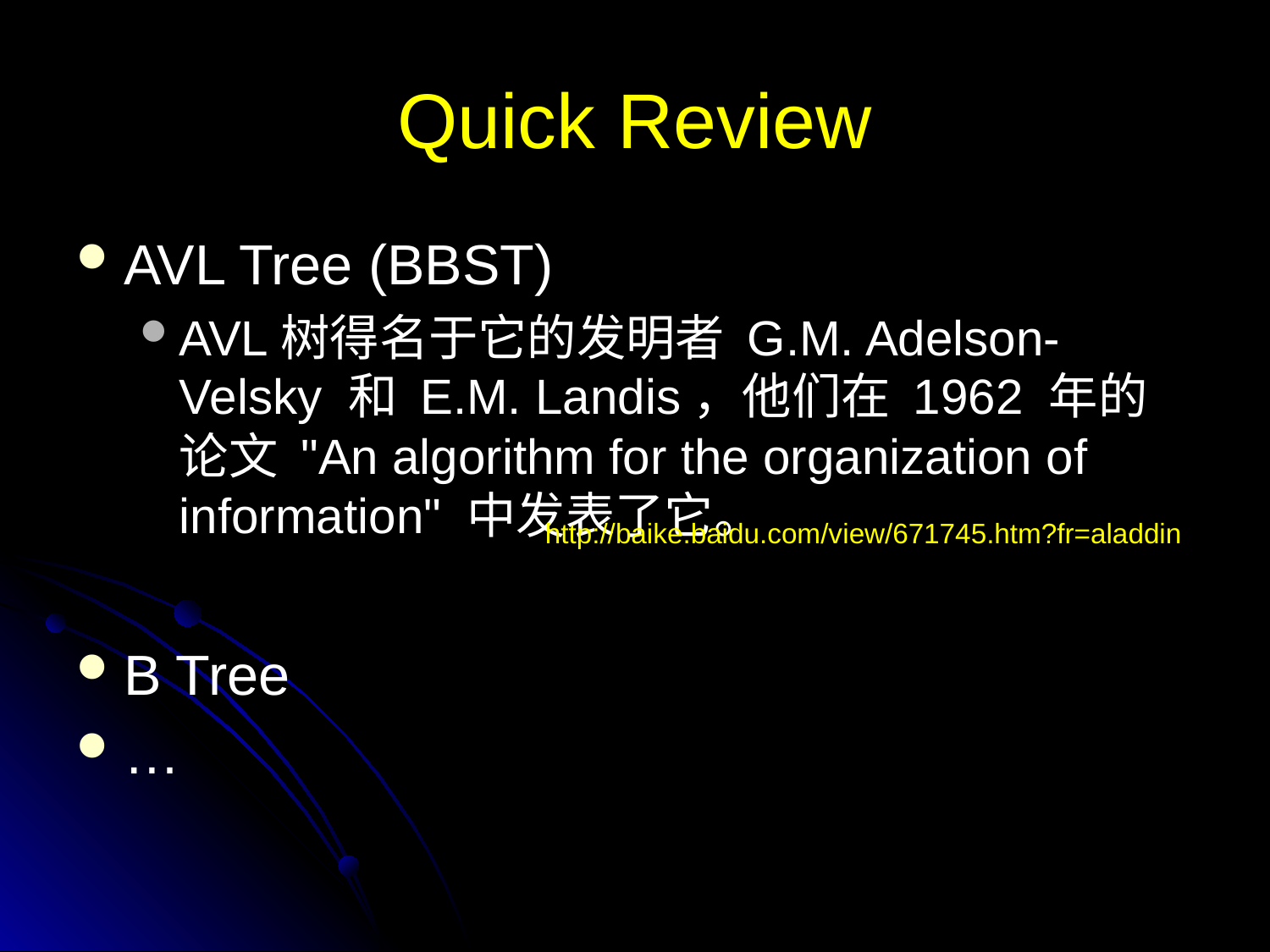

# Quick Review
AVL Tree (BBST)
AVL树得名于它的发明者 G.M. Adelson-Velsky 和 E.M. Landis，他们在 1962 年的论文 "An algorithm for the organization of information" 中发表了它。

B Tree
…
http://baike.baidu.com/view/671745.htm?fr=aladdin